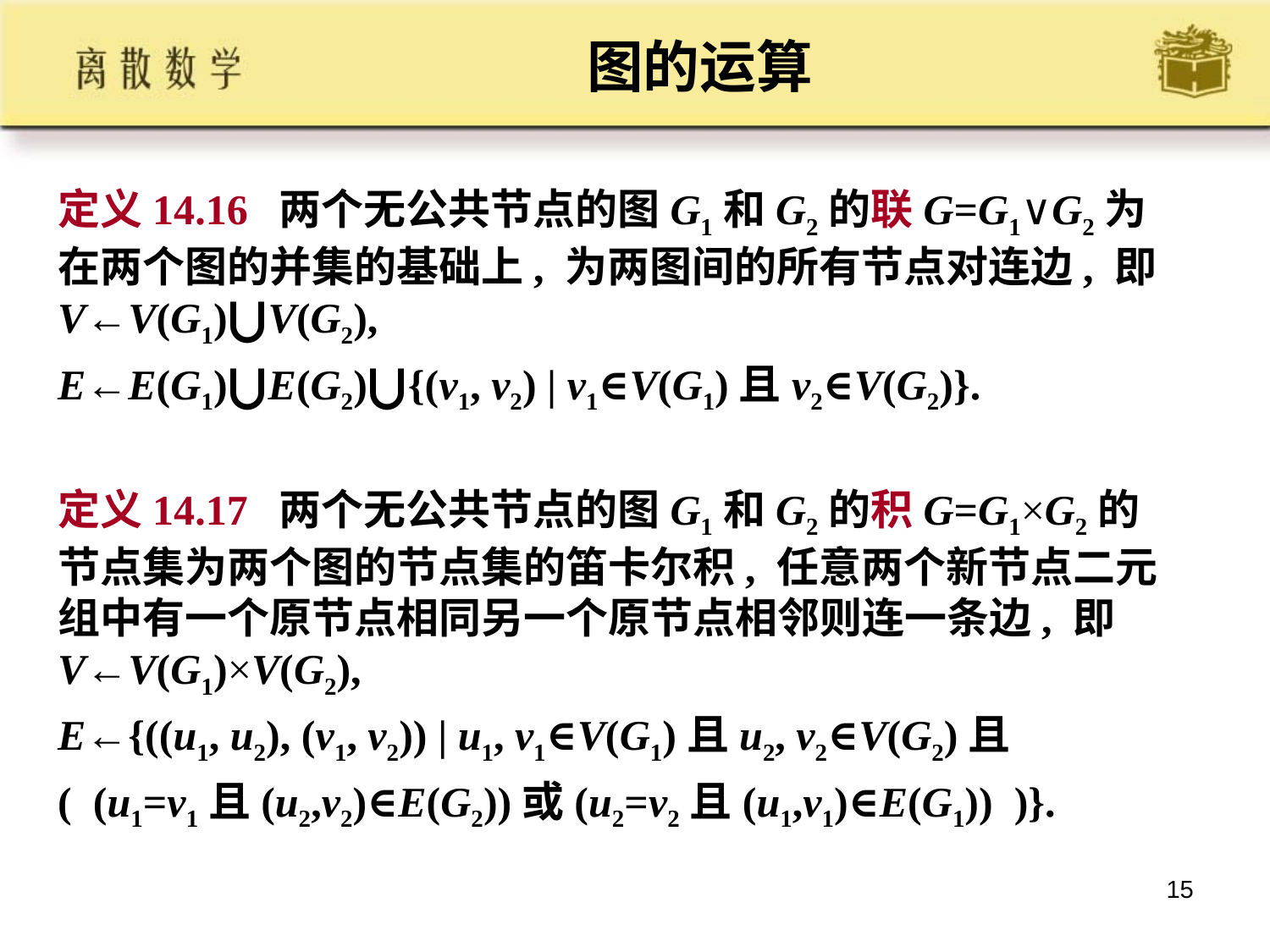

# 图的运算
定义14.16  两个无公共节点的图G1和G2的联G=G1∨G2为在两个图的并集的基础上, 为两图间的所有节点对连边, 即V←V(G1)⋃V(G2),
E←E(G1)⋃E(G2)⋃{(v1, v2) | v1∈V(G1)且v2∈V(G2)}.

定义14.17  两个无公共节点的图G1和G2的积G=G1×G2的节点集为两个图的节点集的笛卡尔积, 任意两个新节点二元组中有一个原节点相同另一个原节点相邻则连一条边, 即V←V(G1)×V(G2),
E←{((u1, u2), (v1, v2)) | u1, v1∈V(G1)且u2, v2∈V(G2)且
(  (u1=v1且(u2,v2)∈E(G2))或(u2=v2且(u1,v1)∈E(G1))  )}.
15